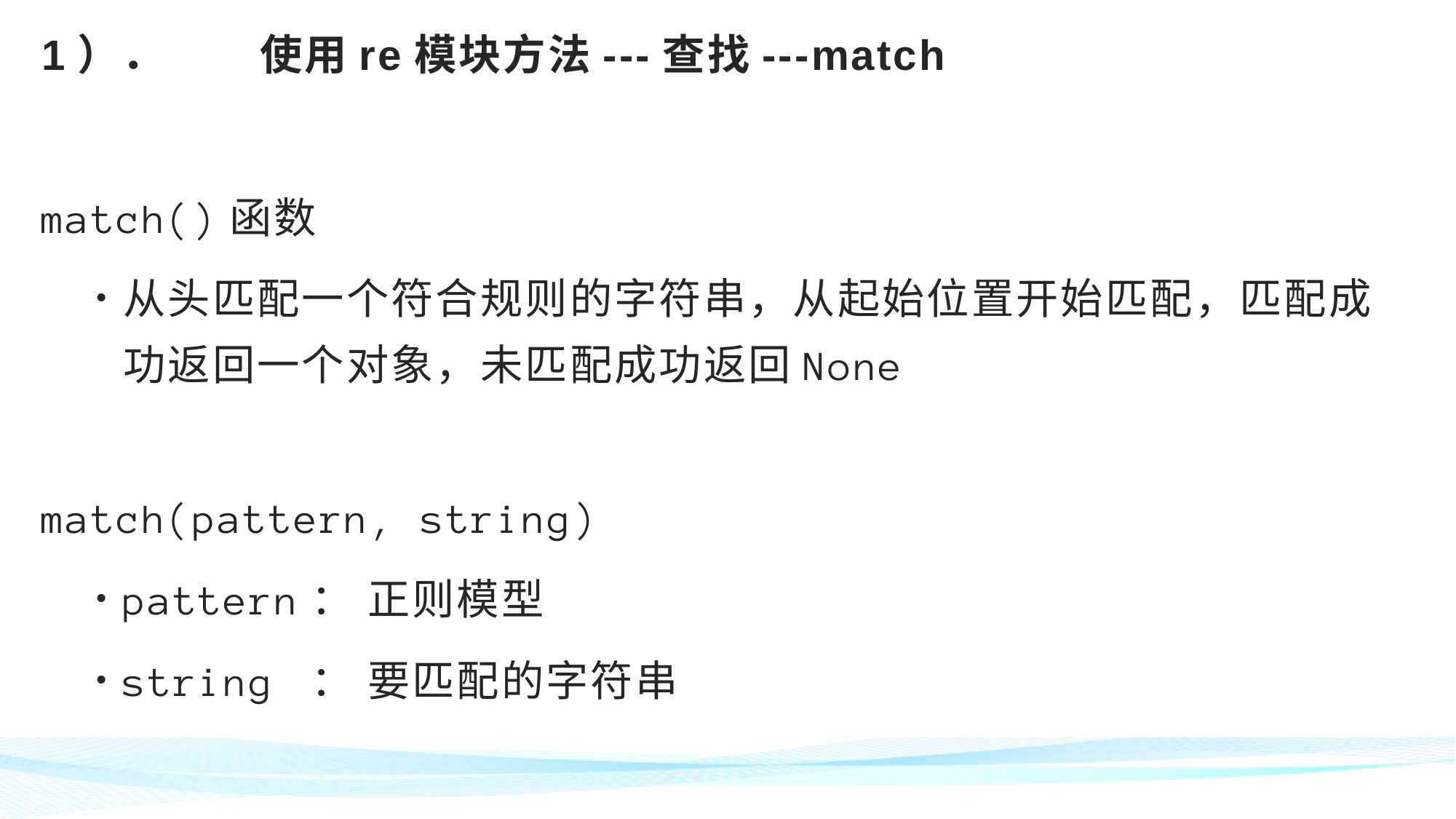

1）．	使用re模块方法---查找---match

match()函数
从头匹配一个符合规则的字符串，从起始位置开始匹配，匹配成功返回一个对象，未匹配成功返回None

match(pattern, string)
pattern： 正则模型
string ： 要匹配的字符串